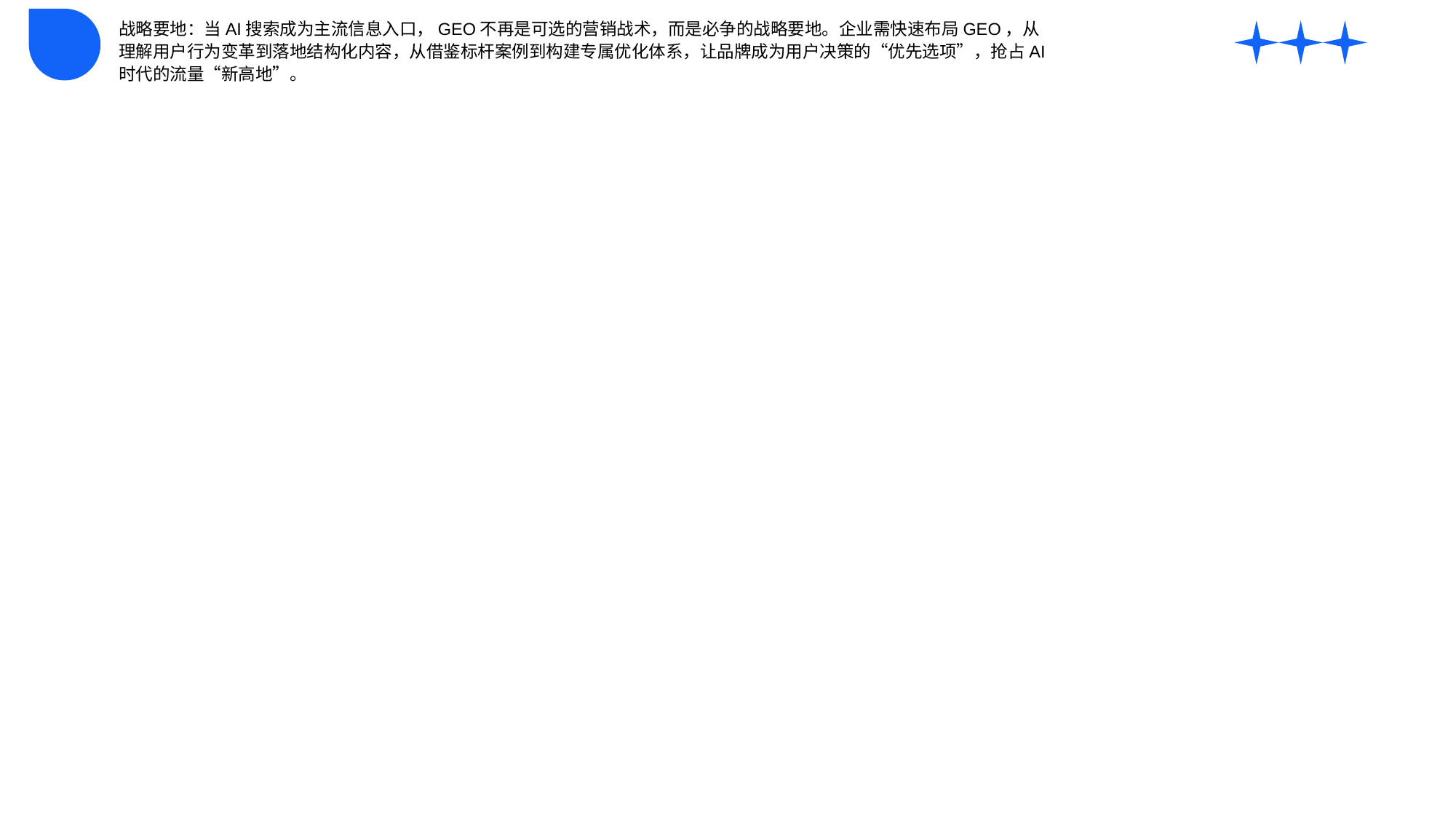

战略要地：当AI搜索成为主流信息入口，GEO不再是可选的营销战术，而是必争的战略要地。企业需快速布局GEO，从理解用户行为变革到落地结构化内容，从借鉴标杆案例到构建专属优化体系，让品牌成为用户决策的“优先选项”，抢占AI时代的流量“新高地”。